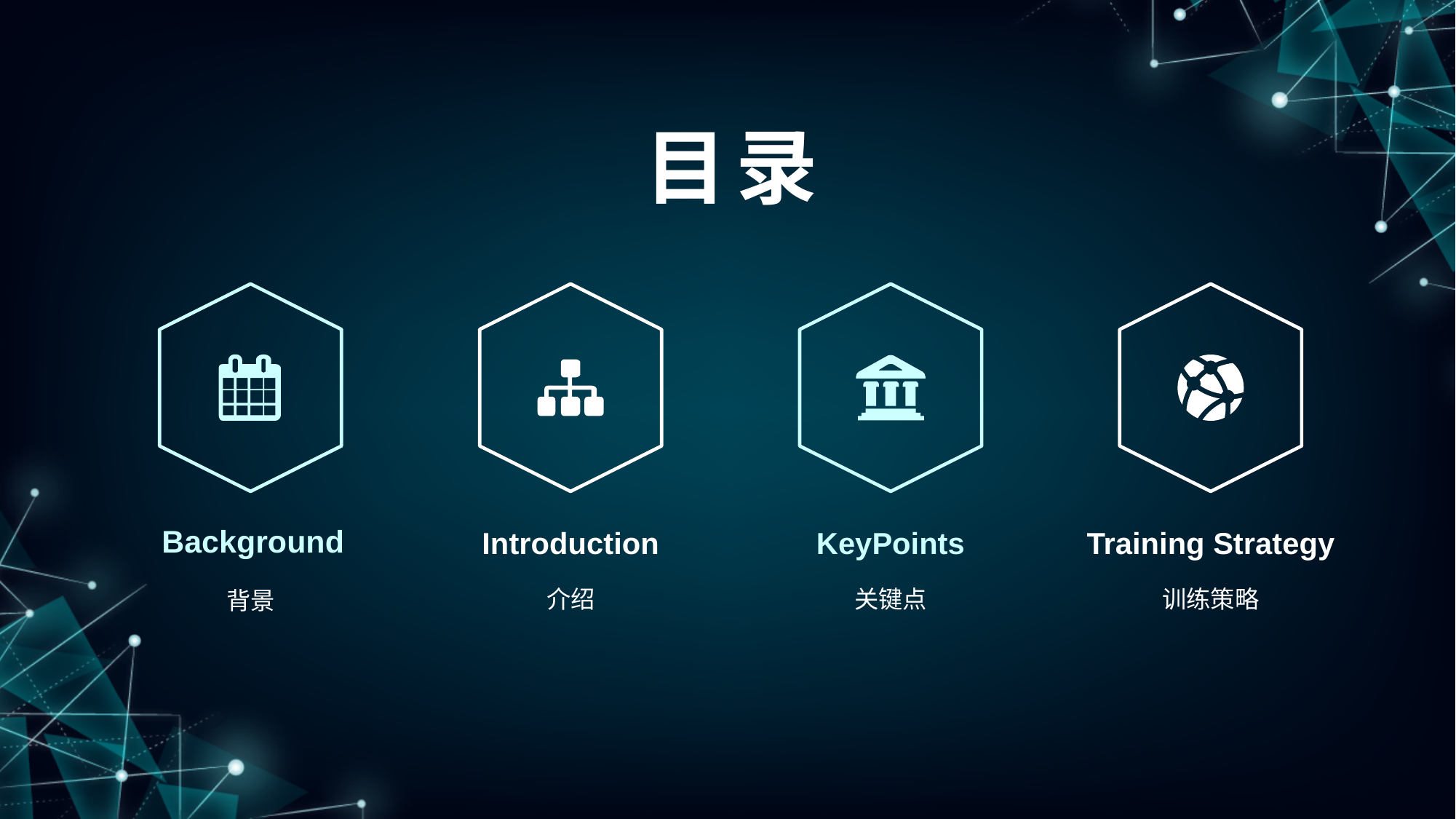

目录

 Background
背景
Introduction
介绍
KeyPoints
关键点
Training Strategy
训练策略